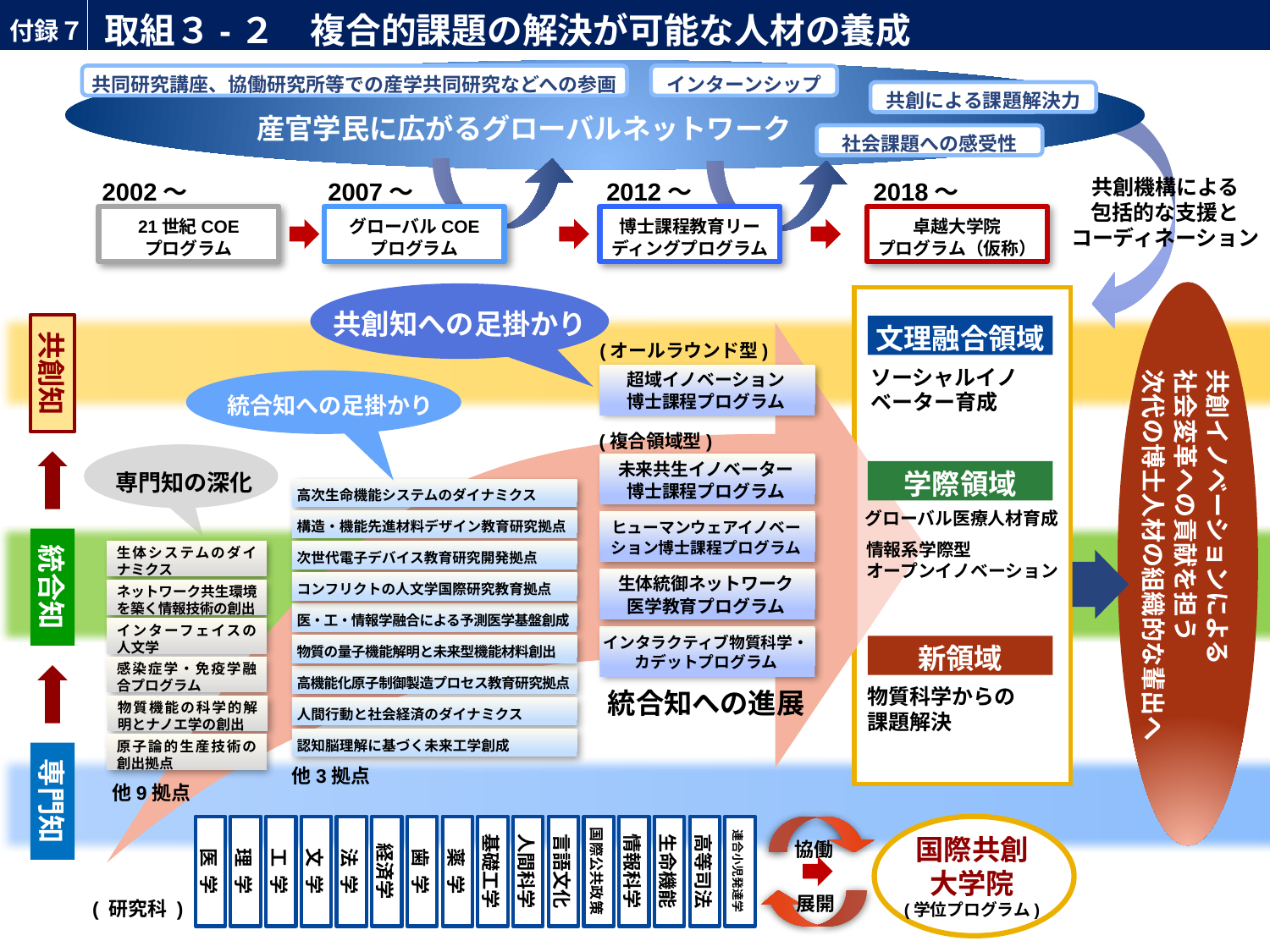

付録７
# 取組３-２　複合的課題の解決が可能な人材の養成

共同研究講座、協働研究所等での産学共同研究などへの参画
インターンシップ
共創による課題解決力

産官学民に広がるグローバルネットワーク

社会課題への感受性
共創機構による
包括的な支援と
コーディネーション
2002～
2007～
2012～
2018～
21世紀COE
プログラム
グローバルCOE
プログラム
博士課程教育リーディングプログラム
卓越大学院
プログラム（仮称）

共創イノベーションによる
社会変革への貢献を担う
次代の博士人材の組織的な輩出へ

共創知への足掛かり

共創知

文理融合領域

(オールラウンド型)
ソーシャルイノベーター育成
超域イノベーション
博士課程プログラム

統合知への足掛かり

(複合領域型)

未来共生イノベーター
博士課程プログラム
学際領域
専門知の深化
高次生命機能システムのダイナミクス

グローバル医療人材育成
構造・機能先進材料デザイン教育研究拠点
ヒューマンウェアイノベーション博士課程プログラム

統合知
情報系学際型
オープンイノベーション
生体システムのダイナミクス
次世代電子デバイス教育研究開発拠点

生体統御ネットワーク
医学教育プログラム
コンフリクトの人文学国際研究教育拠点
ネットワーク共生環境を築く情報技術の創出
医・工・情報学融合による予測医学基盤創成
インターフェイスの人文学
インタラクティブ物質科学・
カデットプログラム
物質の量子機能解明と未来型機能材料創出
新領域
感染症学・免疫学融合プログラム

高機能化原子制御製造プロセス教育研究拠点
物質科学からの
課題解決
統合知への進展
物質機能の科学的解明とナノエ学の創出
人間行動と社会経済のダイナミクス
認知脳理解に基づく未来工学創成
原子論的生産技術の創出拠点
専門知

他3拠点
他9拠点

医  学
理  学
工  学
文  学
法  学
経済学
歯  学
薬  学
基礎工学
人間科学
言語文化
国際公共政策
情報科学
生命機能
高等司法
連合小児発達学

国際共創
大学院
(学位プログラム)
協働

展開
( 研究科 )